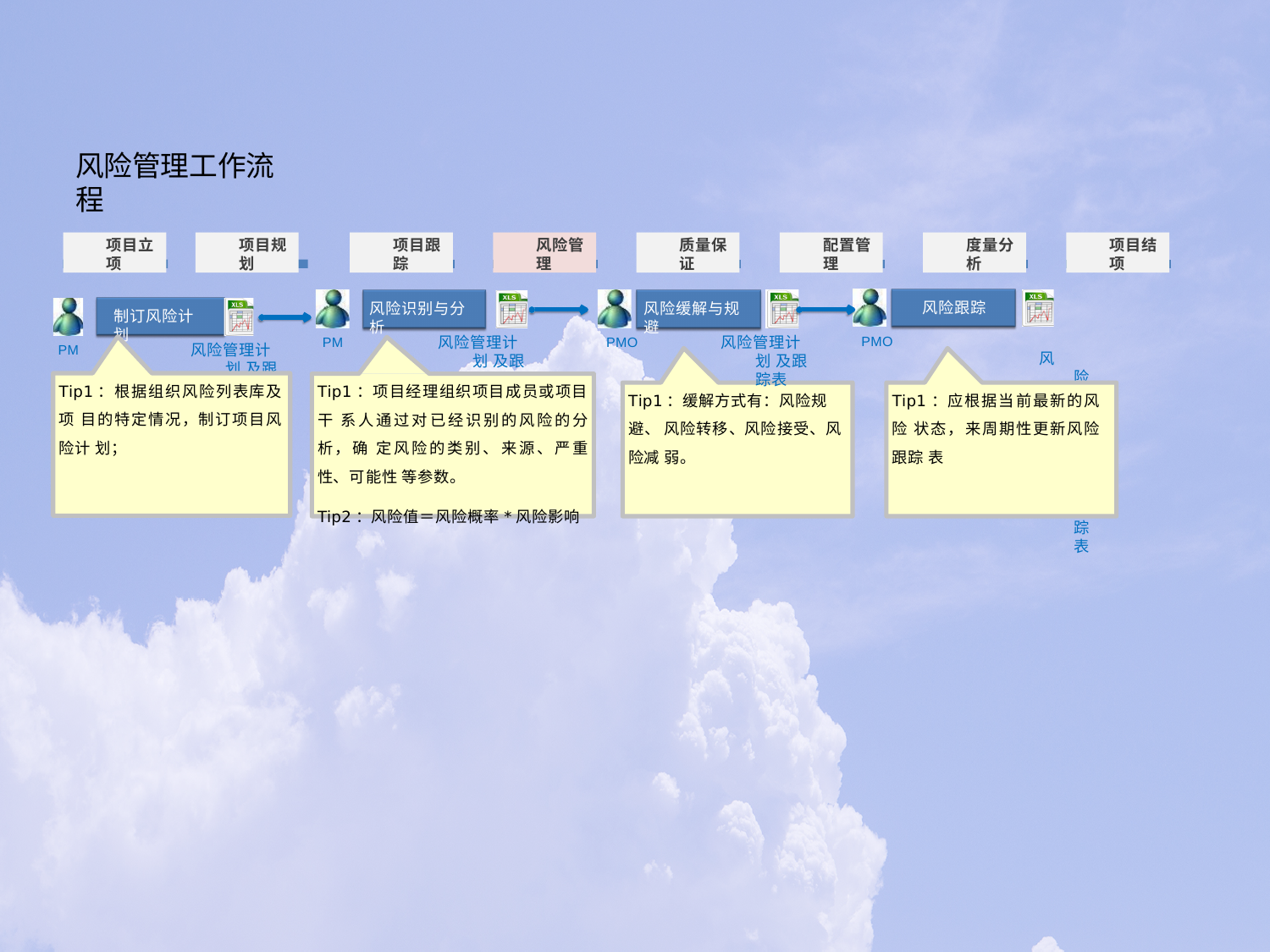

# 风险管理工作流程
项目立项
项目规划
项目跟踪
风险管理
质量保证
配置管理
度量分析
项目结项

风险跟踪
风险管理计划 及跟踪表

风险识别与分析
风险缓解与规避

制订风险计划

风险管理计划 及跟踪表
风险管理计划 及跟踪表
PMO
PM
PMO

风险管理计划 及跟踪表
PM

Tip1：根据组织风险列表库及项 目的特定情况，制订项目风险计 划；
Tip1：项目经理组织项目成员或项目干 系人通过对已经识别的风险的分析，确 定风险的类别、来源、严重性、可能性 等参数。
Tip2：风险值＝风险概率*风险影响
Tip1：缓解方式有：风险规避、 风险转移、风险接受、风险减 弱。
Tip1：应根据当前最新的风险 状态，来周期性更新风险跟踪 表
14